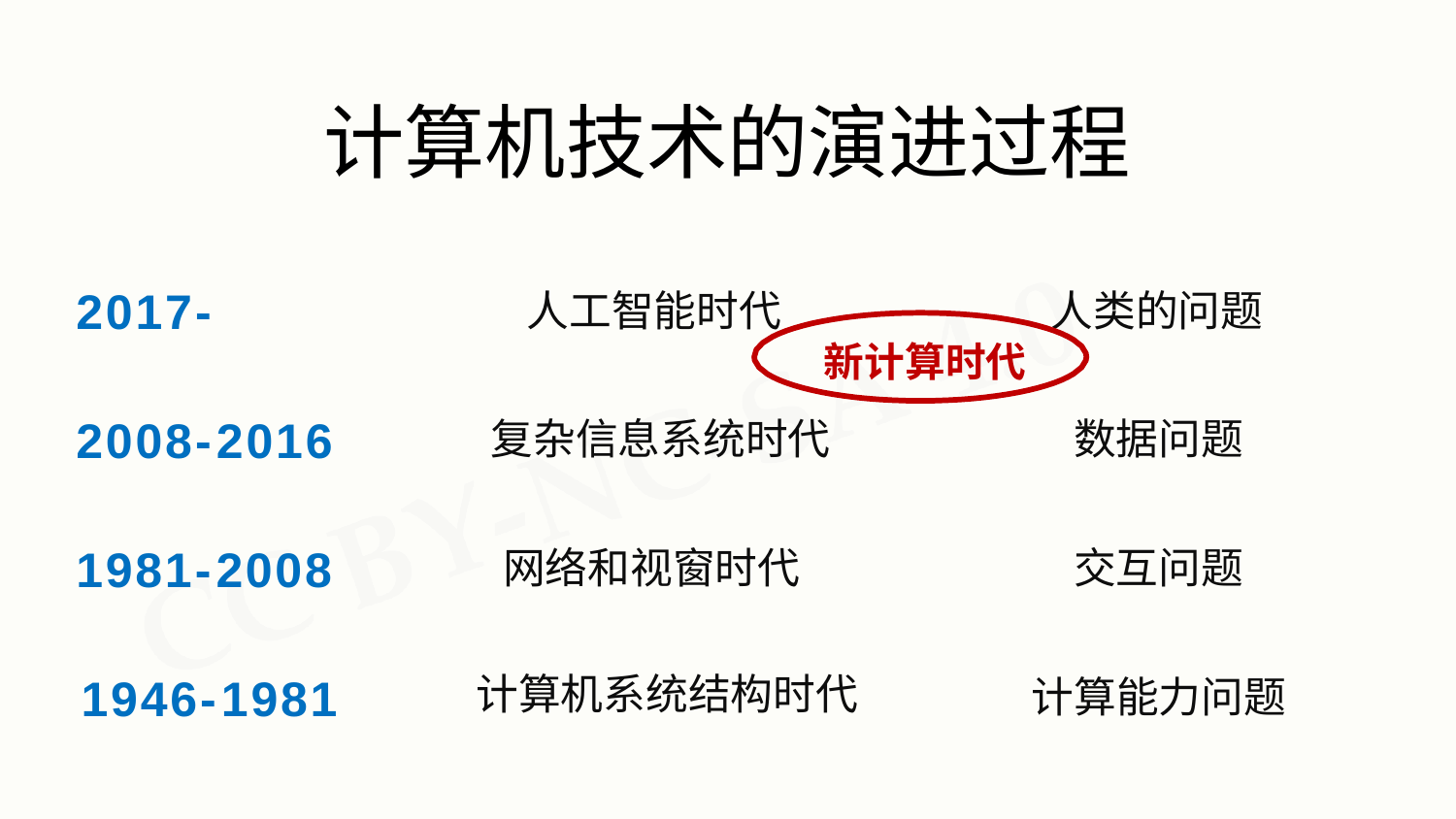

# 计算机技术的演进过程
2017-

人工智能时代
人类的问题

新计算时代
复杂信息系统时代
2008-2016
数据问题

1981-2008
网络和视窗时代
交互问题
计算机系统结构时代
1946-1981
计算能力问题